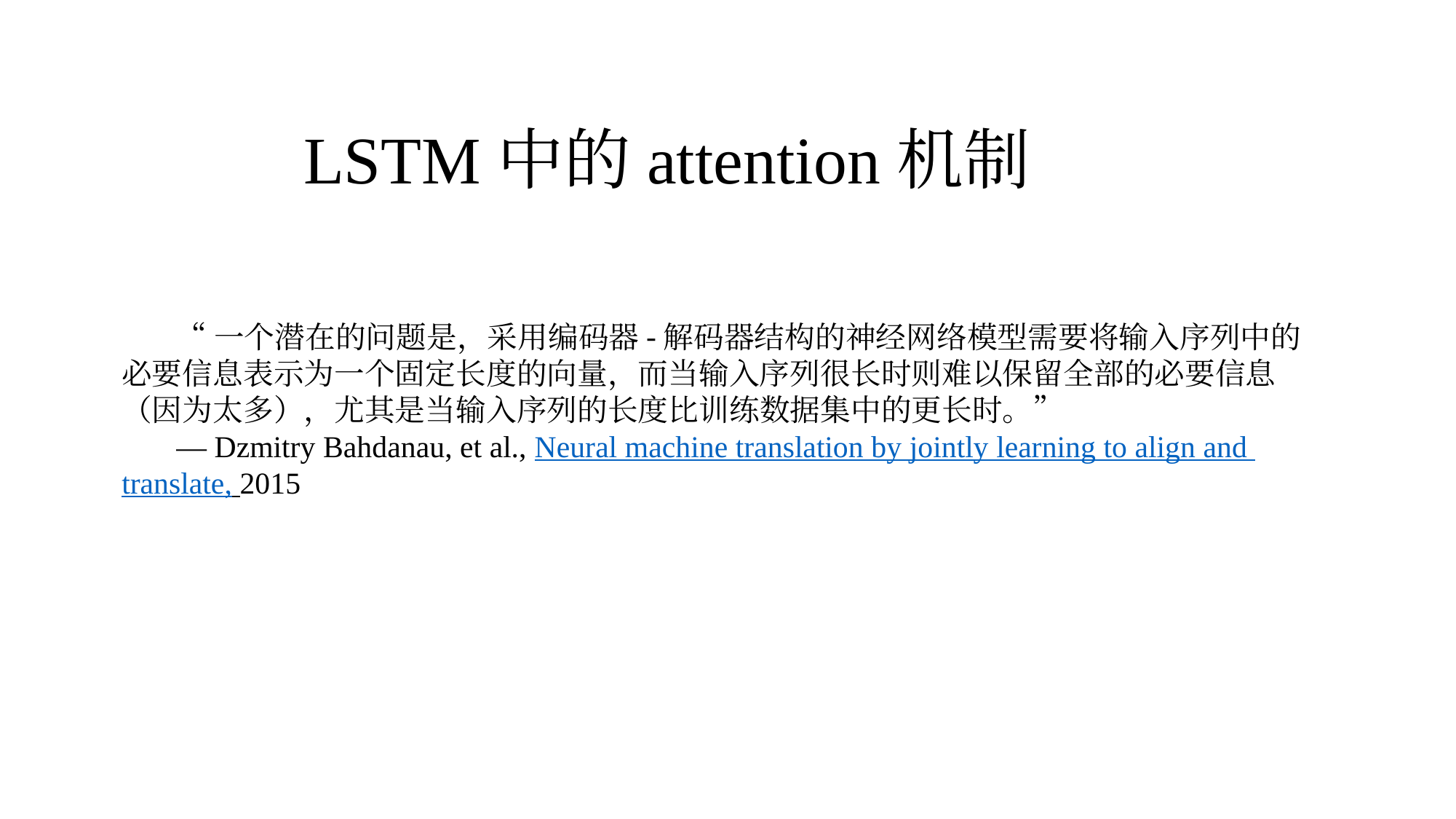

LSTM中的attention机制
“一个潜在的问题是，采用编码器-解码器结构的神经网络模型需要将输入序列中的必要信息表示为一个固定长度的向量，而当输入序列很长时则难以保留全部的必要信息（因为太多），尤其是当输入序列的长度比训练数据集中的更长时。”
— Dzmitry Bahdanau, et al., Neural machine translation by jointly learning to align and translate, 2015